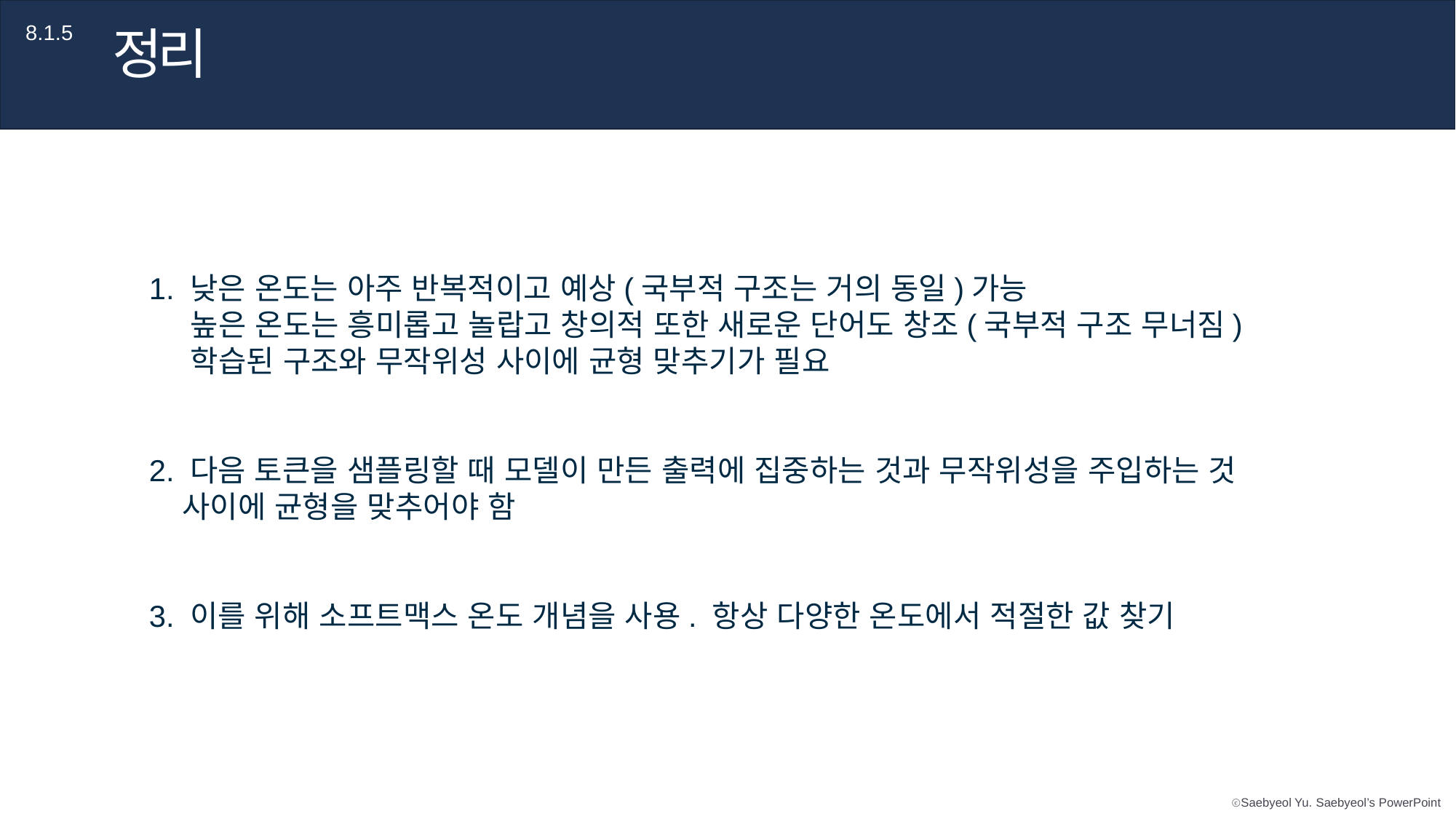

8.1.5
정리
낮은 온도는 아주 반복적이고 예상(국부적 구조는 거의 동일)가능
    높은 온도는 흥미롭고 놀랍고 창의적 또한 새로운 단어도 창조(국부적 구조 무너짐)
    학습된 구조와 무작위성 사이에 균형 맞추기가 필요

2. 다음 토큰을 샘플링할 때 모델이 만든 출력에 집중하는 것과 무작위성을 주입하는 것
   사이에 균형을 맞추어야 함

3. 이를 위해 소프트맥스 온도 개념을 사용. 항상 다양한 온도에서 적절한 값 찾기